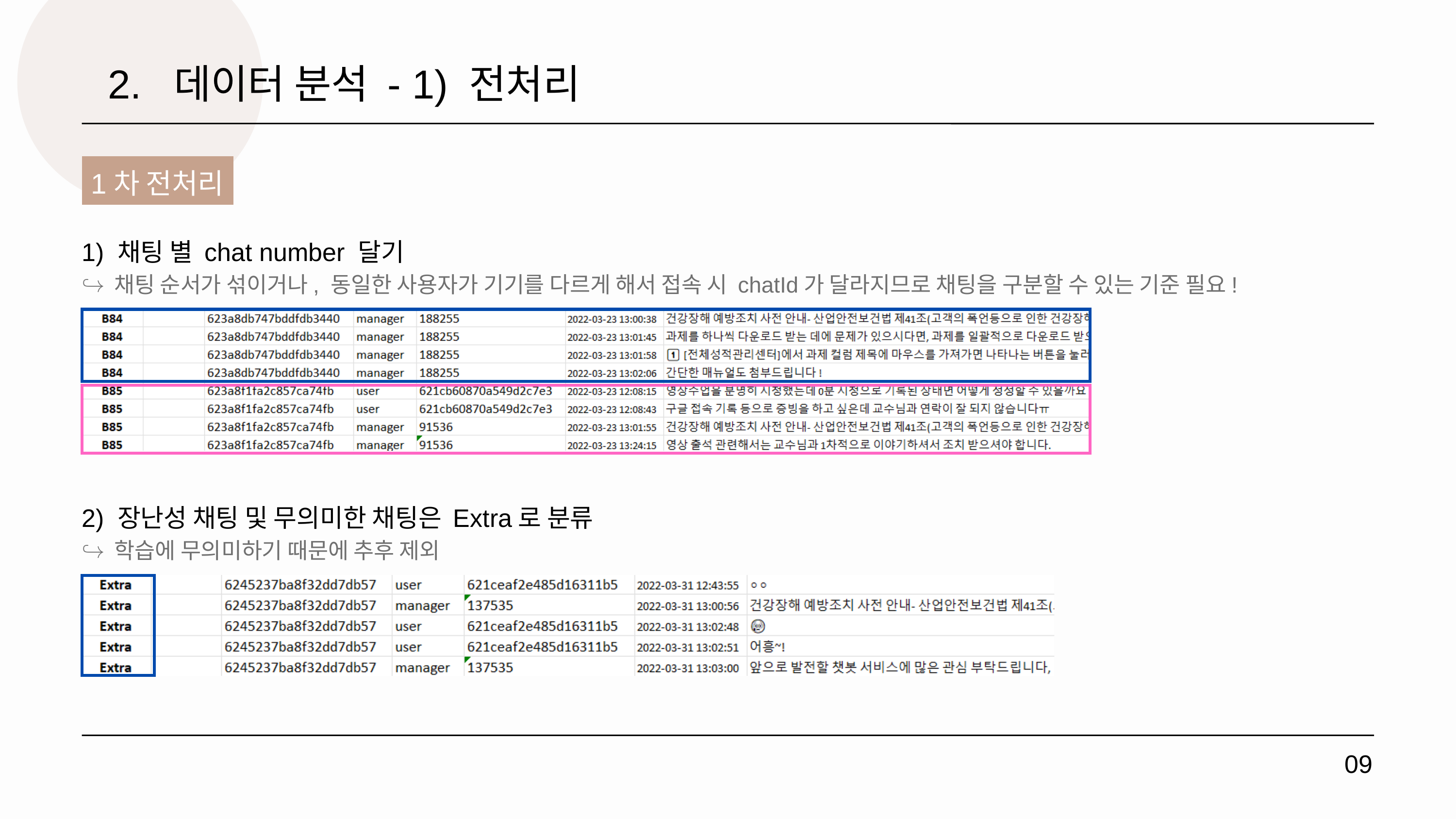

2.  데이터 분석 - 1) 전처리

1차 전처리
1) 채팅 별 chat number 달기
↪ 채팅 순서가 섞이거나, 동일한 사용자가 기기를 다르게 해서 접속 시 chatId가 달라지므로 채팅을 구분할 수 있는 기준 필요!

2) 장난성 채팅 및 무의미한 채팅은 Extra로 분류
↪ 학습에 무의미하기 때문에 추후 제외

09